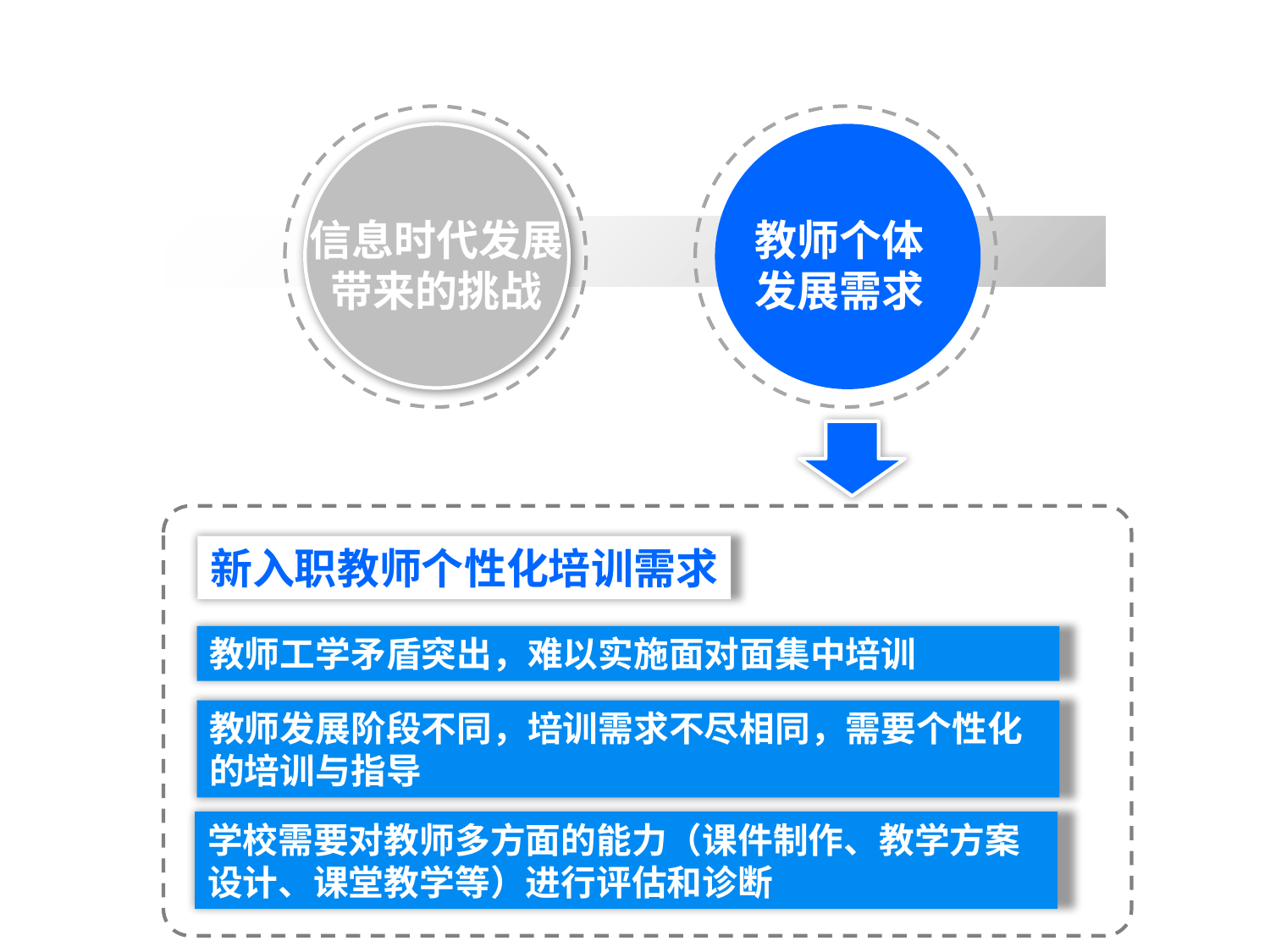

信息时代发展
带来的挑战

教师个体
发展需求

新入职教师个性化培训需求
教师工学矛盾突出，难以实施面对面集中培训
教师发展阶段不同，培训需求不尽相同，需要个性化的培训与指导
学校需要对教师多方面的能力（课件制作、教学方案设计、课堂教学等）进行评估和诊断